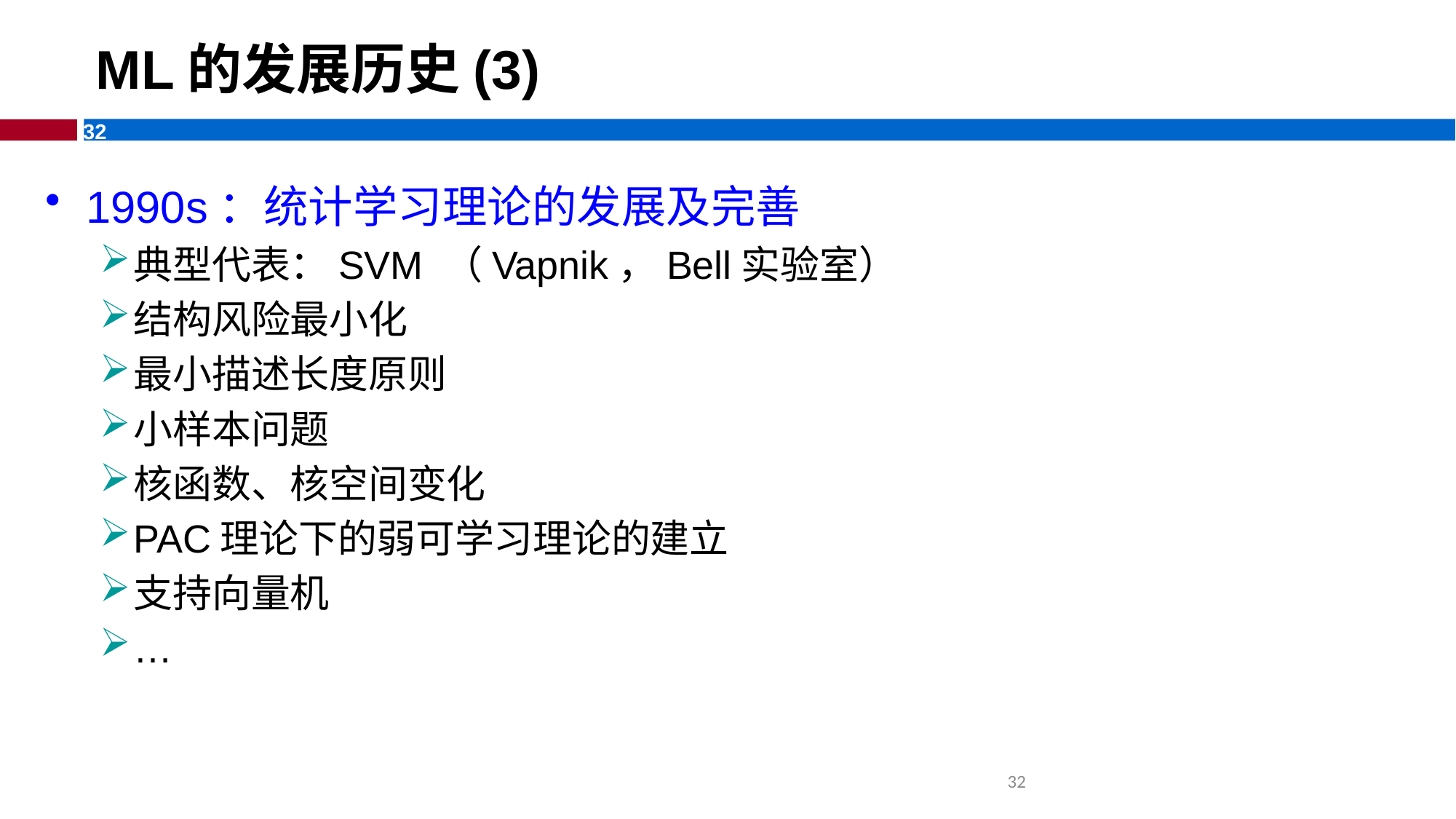

# ML的发展历史(3)
1990s：统计学习理论的发展及完善
典型代表：SVM （Vapnik，Bell实验室）
结构风险最小化
最小描述长度原则
小样本问题
核函数、核空间变化
PAC理论下的弱可学习理论的建立
支持向量机
…
32